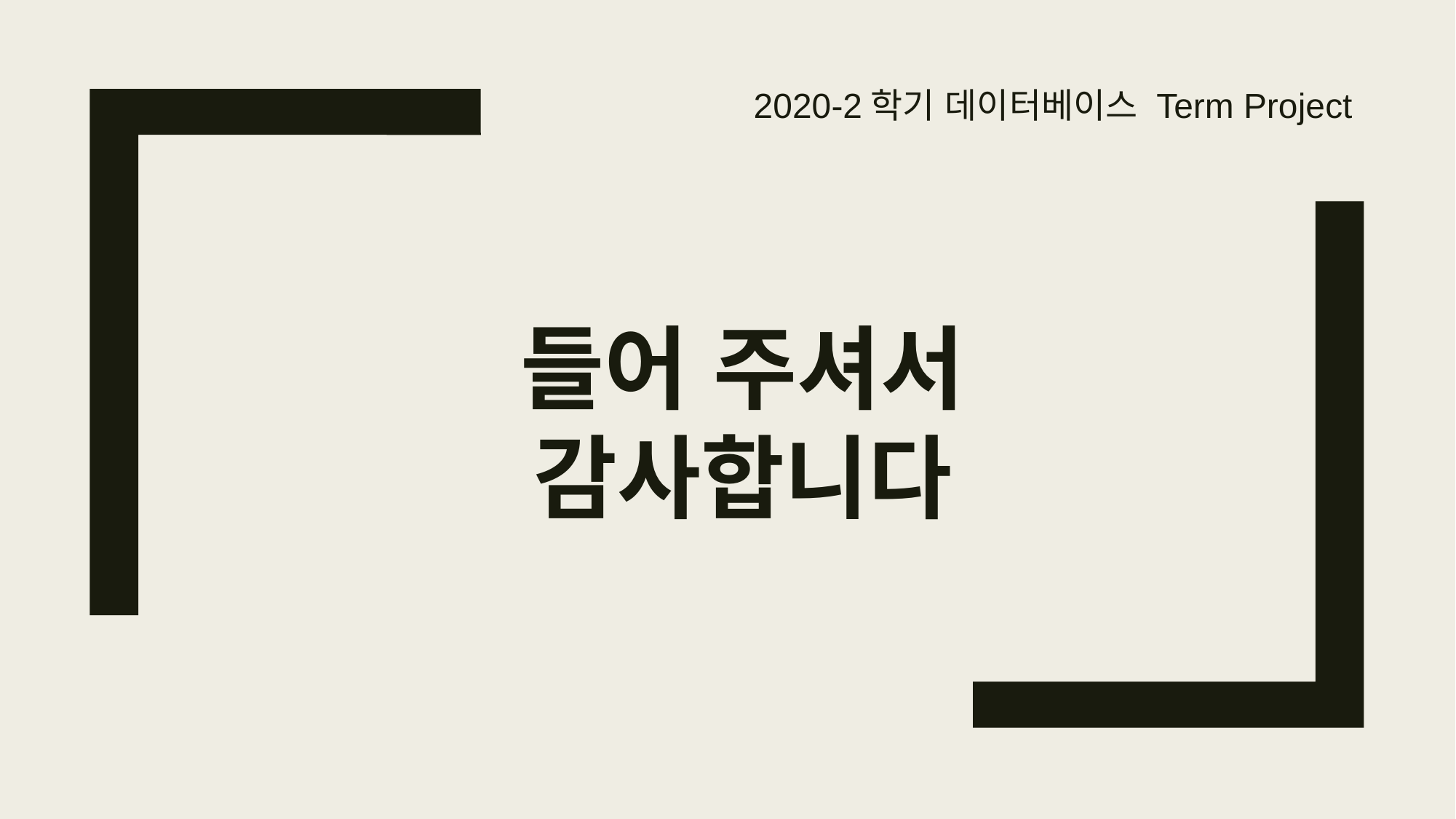

2020-2학기 데이터베이스 Term Project
# 들어 주셔서 감사합니다